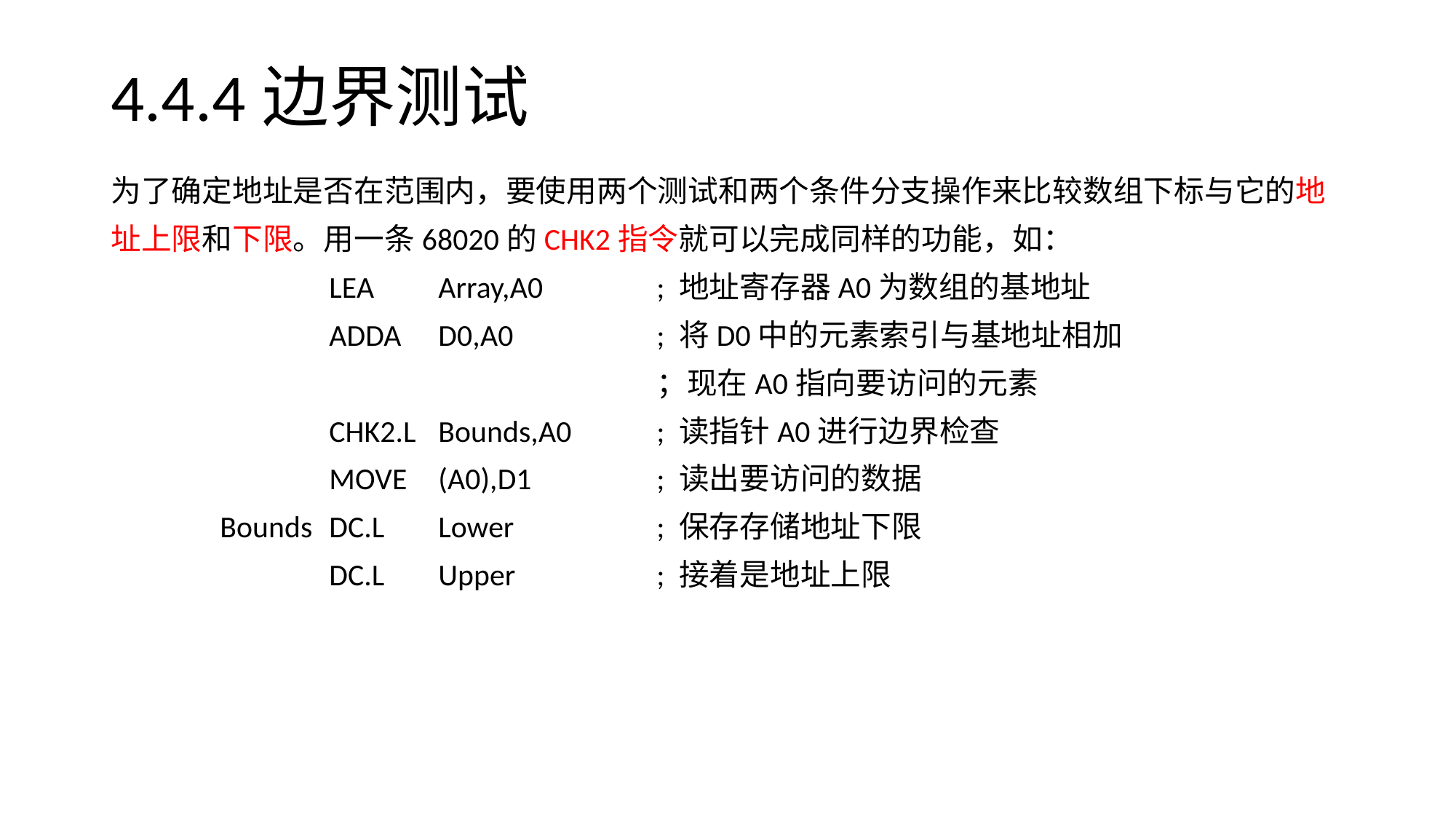

# 4.4.4边界测试
为了确定地址是否在范围内，要使用两个测试和两个条件分支操作来比较数组下标与它的地
址上限和下限。用一条68020的CHK2指令就可以完成同样的功能，如：
		LEA	Array,A0		; 地址寄存器A0为数组的基地址
		ADDA	D0,A0		; 将D0中的元素索引与基地址相加
					；现在A0指向要访问的元素
		CHK2.L	Bounds,A0	; 读指针A0进行边界检查
		MOVE	(A0),D1		; 读出要访问的数据
	Bounds	DC.L	Lower		; 保存存储地址下限
		DC.L	Upper		; 接着是地址上限